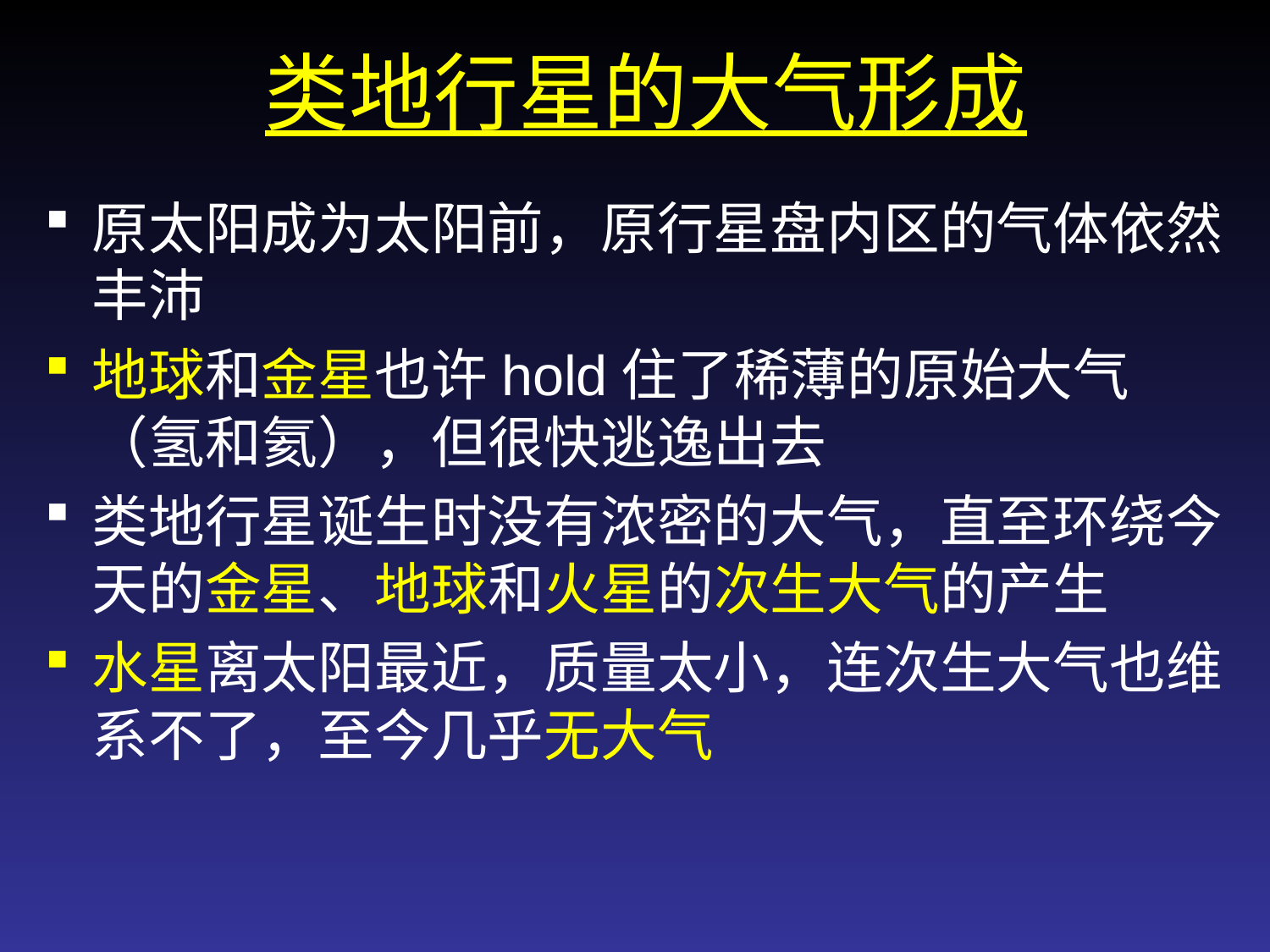

类地行星的大气形成
原太阳成为太阳前，原行星盘内区的气体依然丰沛
地球和金星也许hold住了稀薄的原始大气（氢和氦），但很快逃逸出去
类地行星诞生时没有浓密的大气，直至环绕今天的金星、地球和火星的次生大气的产生
水星离太阳最近，质量太小，连次生大气也维系不了，至今几乎无大气